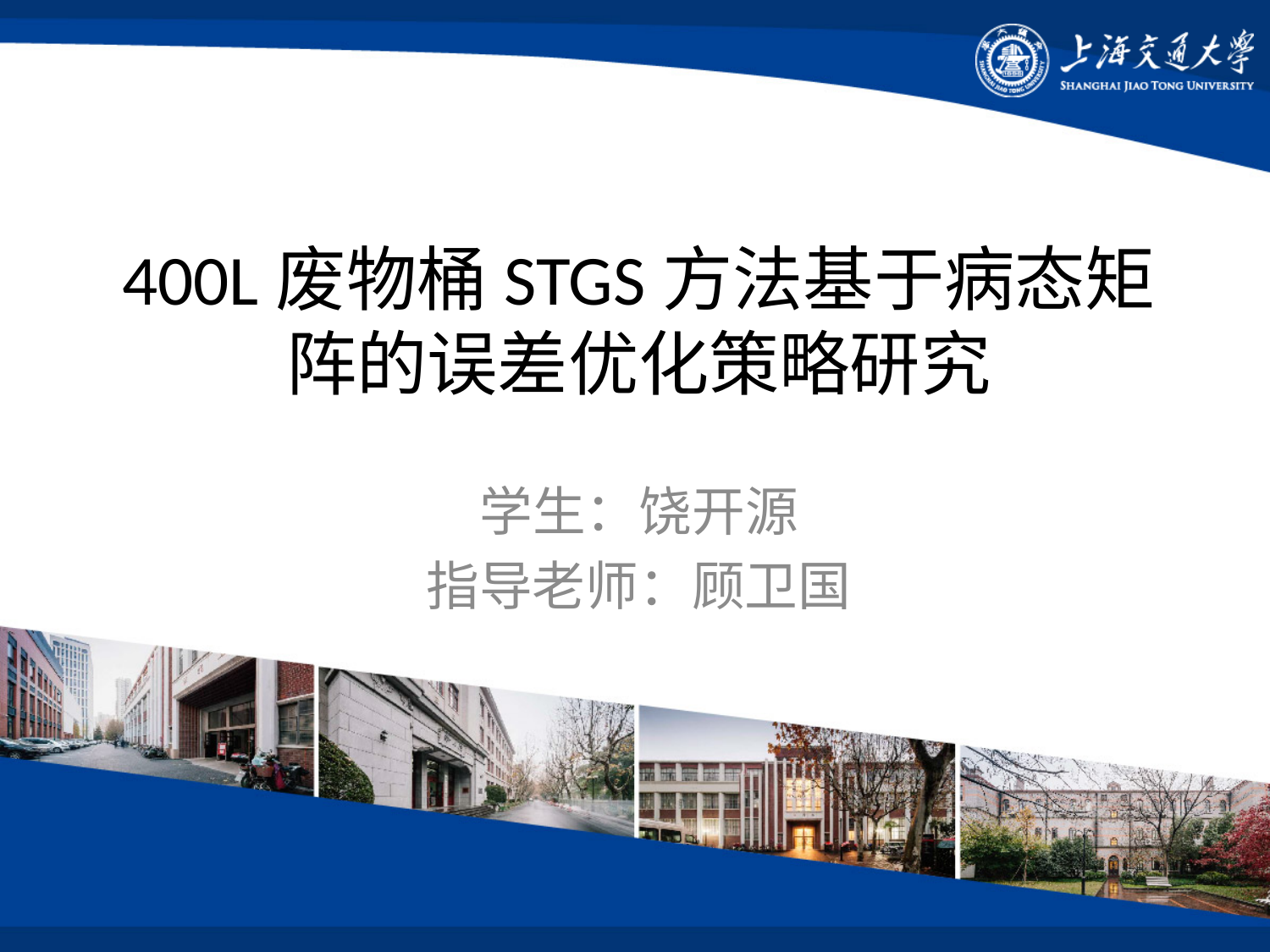

# 400L废物桶STGS方法基于病态矩阵的误差优化策略研究
学生：饶开源
指导老师：顾卫国